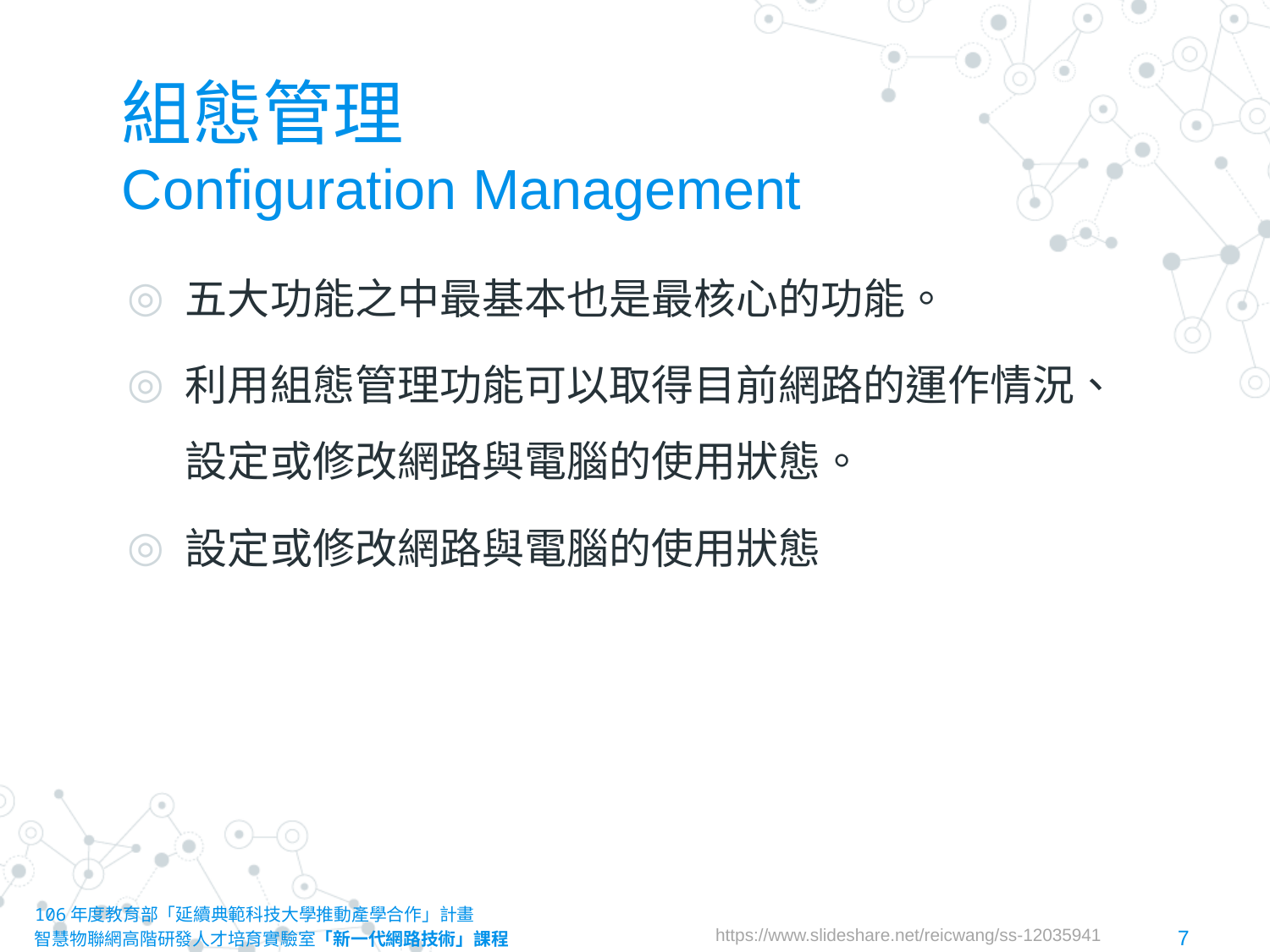

# 組態管理 Configuration Management
五大功能之中最基本也是最核心的功能。
利用組態管理功能可以取得目前網路的運作情況、設定或修改網路與電腦的使用狀態。
設定或修改網路與電腦的使用狀態
106年度教育部「延續典範科技大學推動產學合作」計畫
智慧物聯網高階研發人才培育實驗室「新一代網路技術」課程						7
https://www.slideshare.net/reicwang/ss-12035941